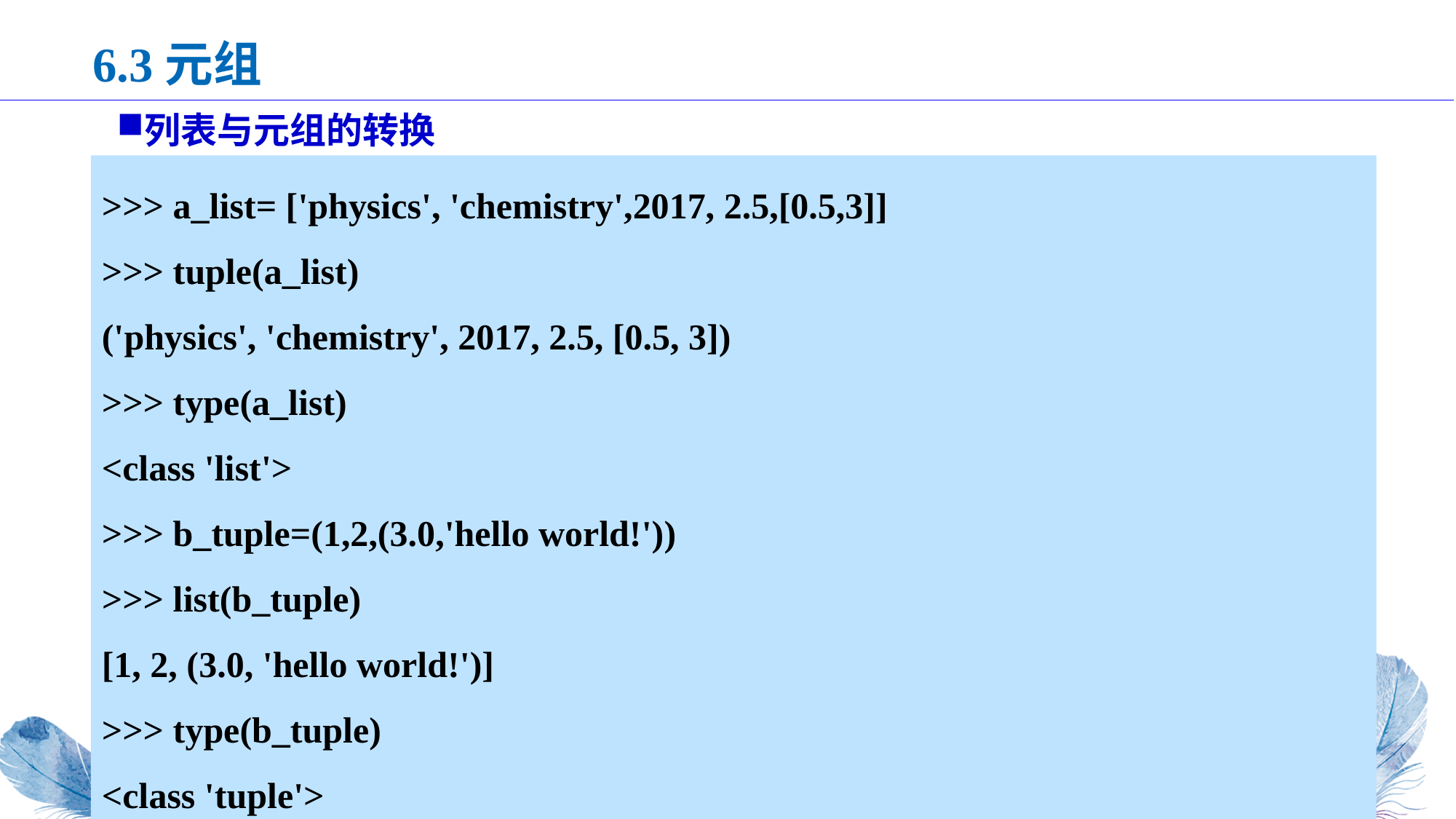

6.3元组
列表与元组的转换
>>> a_list= ['physics', 'chemistry',2017, 2.5,[0.5,3]]
>>> tuple(a_list)
('physics', 'chemistry', 2017, 2.5, [0.5, 3])
>>> type(a_list)
<class 'list'>
>>> b_tuple=(1,2,(3.0,'hello world!'))
>>> list(b_tuple)
[1, 2, (3.0, 'hello world!')]
>>> type(b_tuple)
<class 'tuple'>